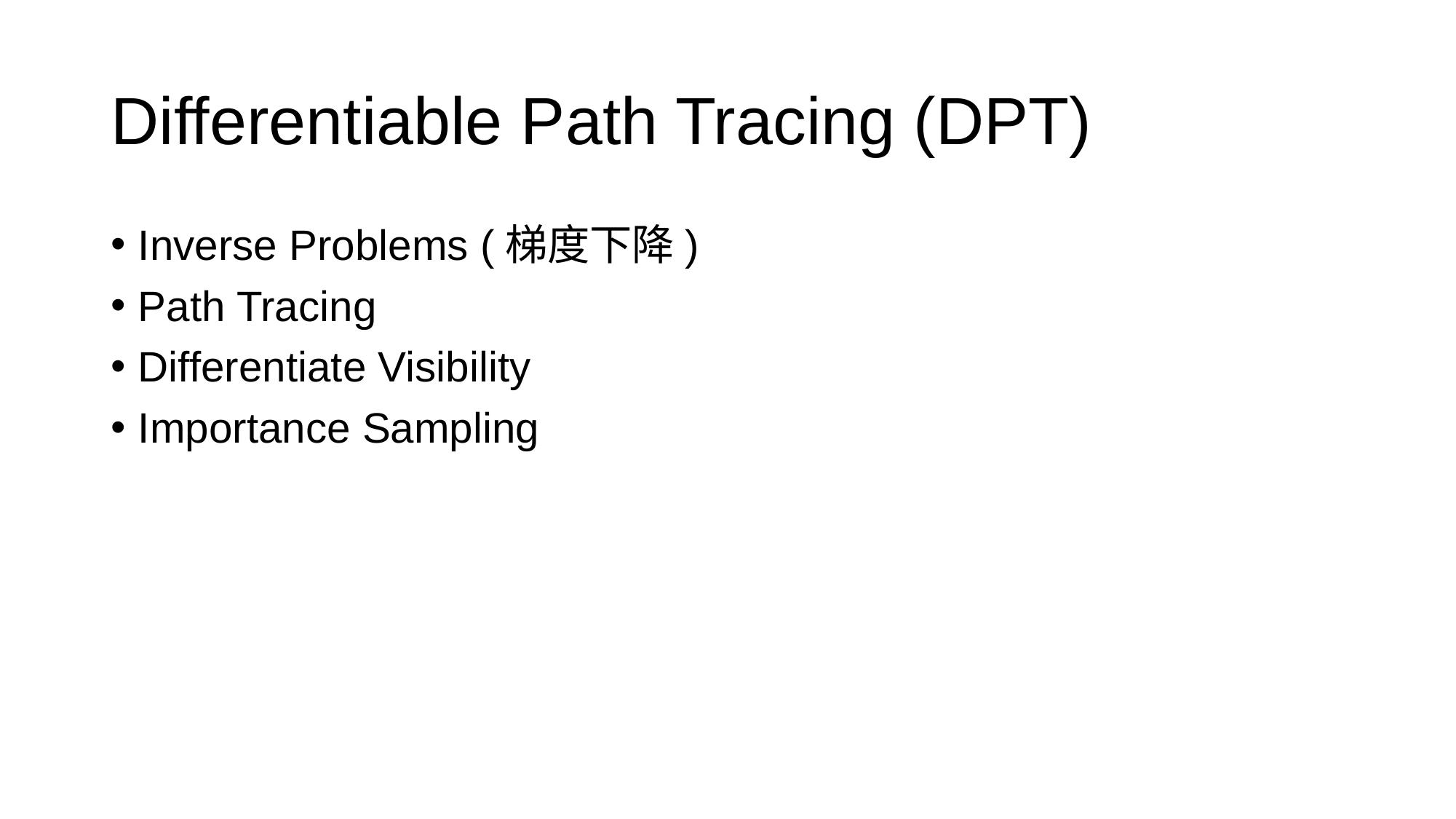

# Differentiable Path Tracing (DPT)
Inverse Problems (梯度下降)
Path Tracing
Differentiate Visibility
Importance Sampling